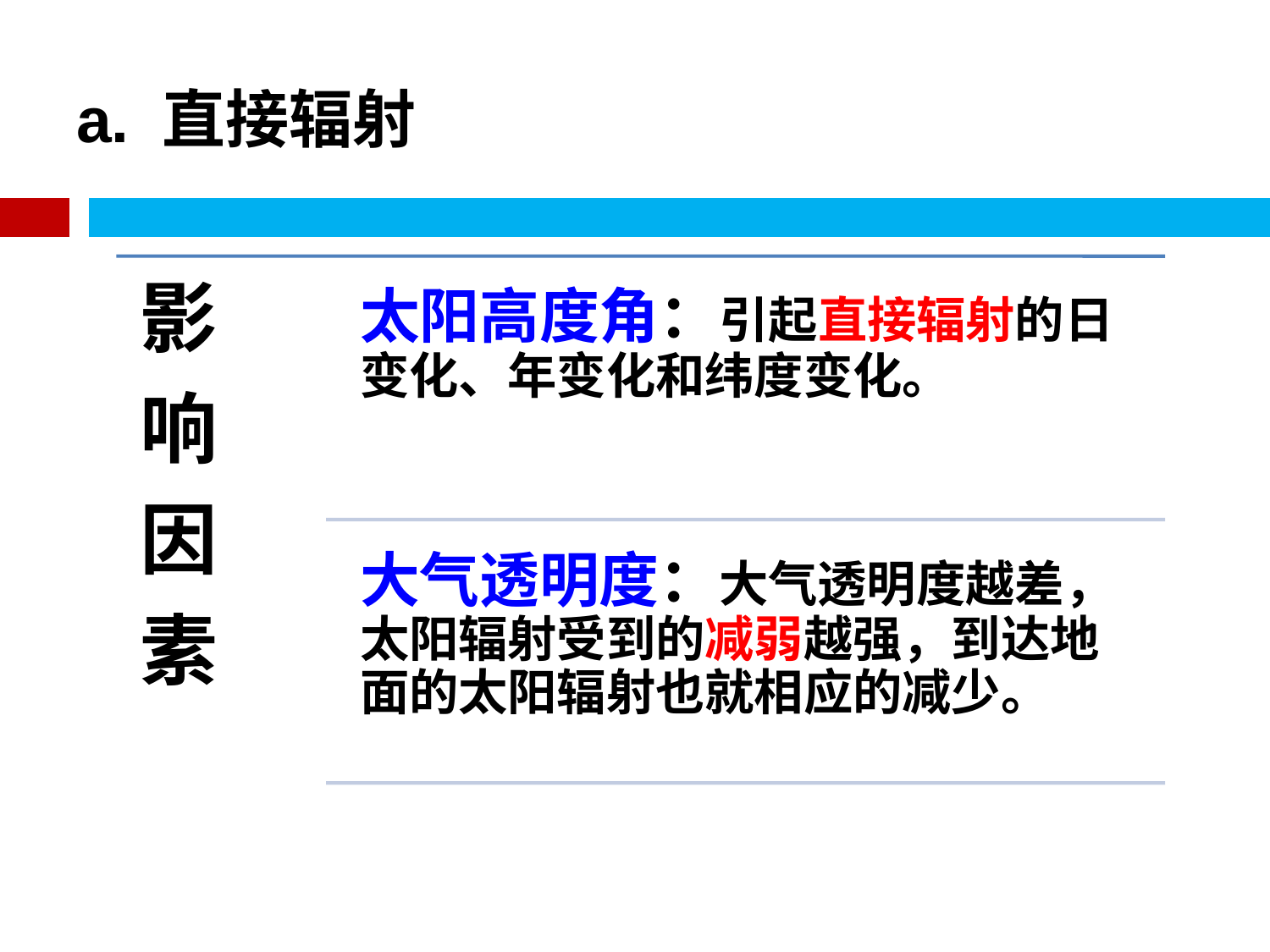

# a. 直接辐射
影
响
因
素
太阳高度角：引起直接辐射的日变化、年变化和纬度变化。
大气透明度：大气透明度越差，太阳辐射受到的减弱越强，到达地面的太阳辐射也就相应的减少。